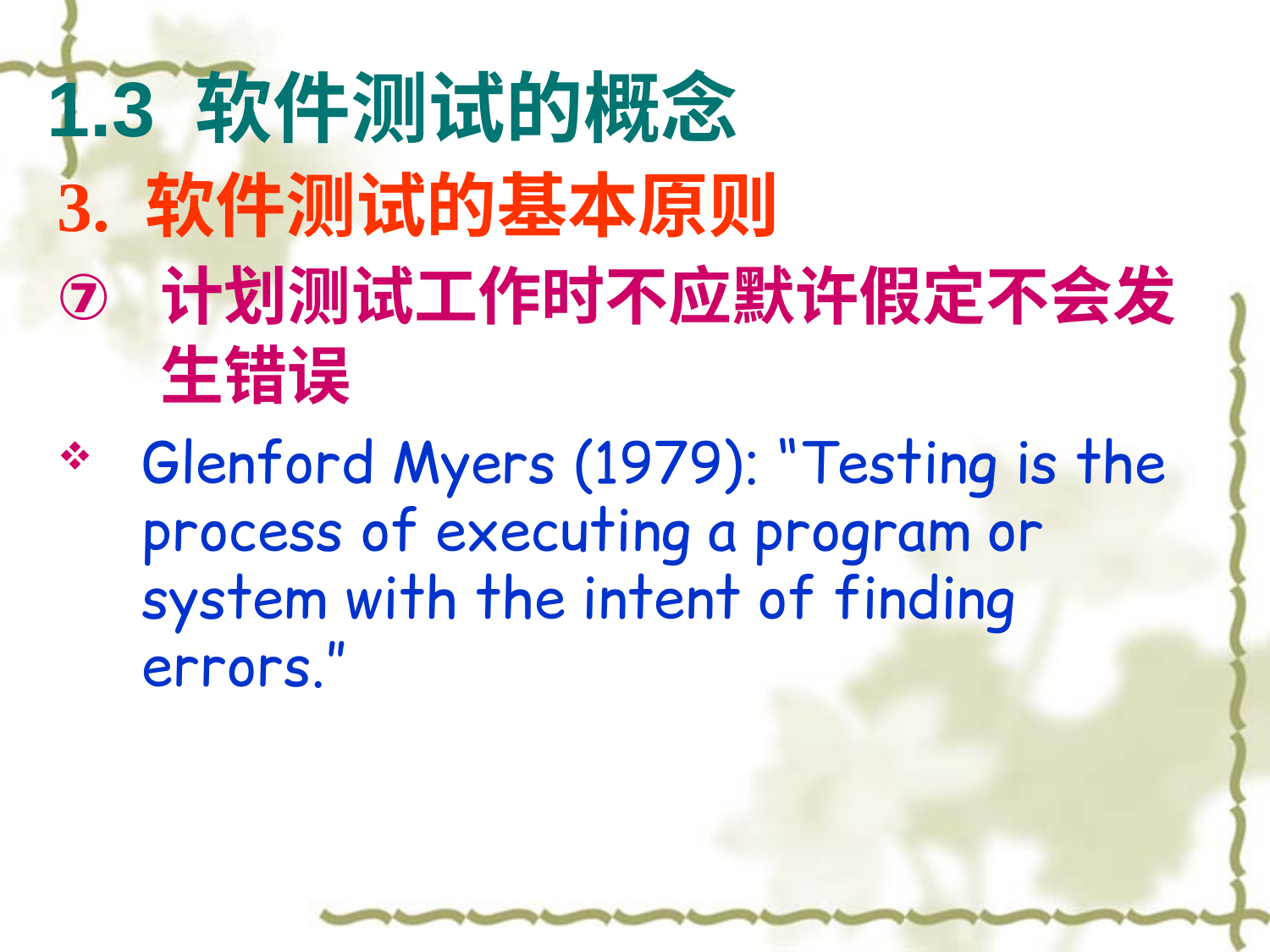

# 1.3 软件测试的概念
3. 软件测试的基本原则
计划测试工作时不应默许假定不会发生错误
Glenford Myers (1979): “Testing is the process of executing a program or system with the intent of finding errors.”